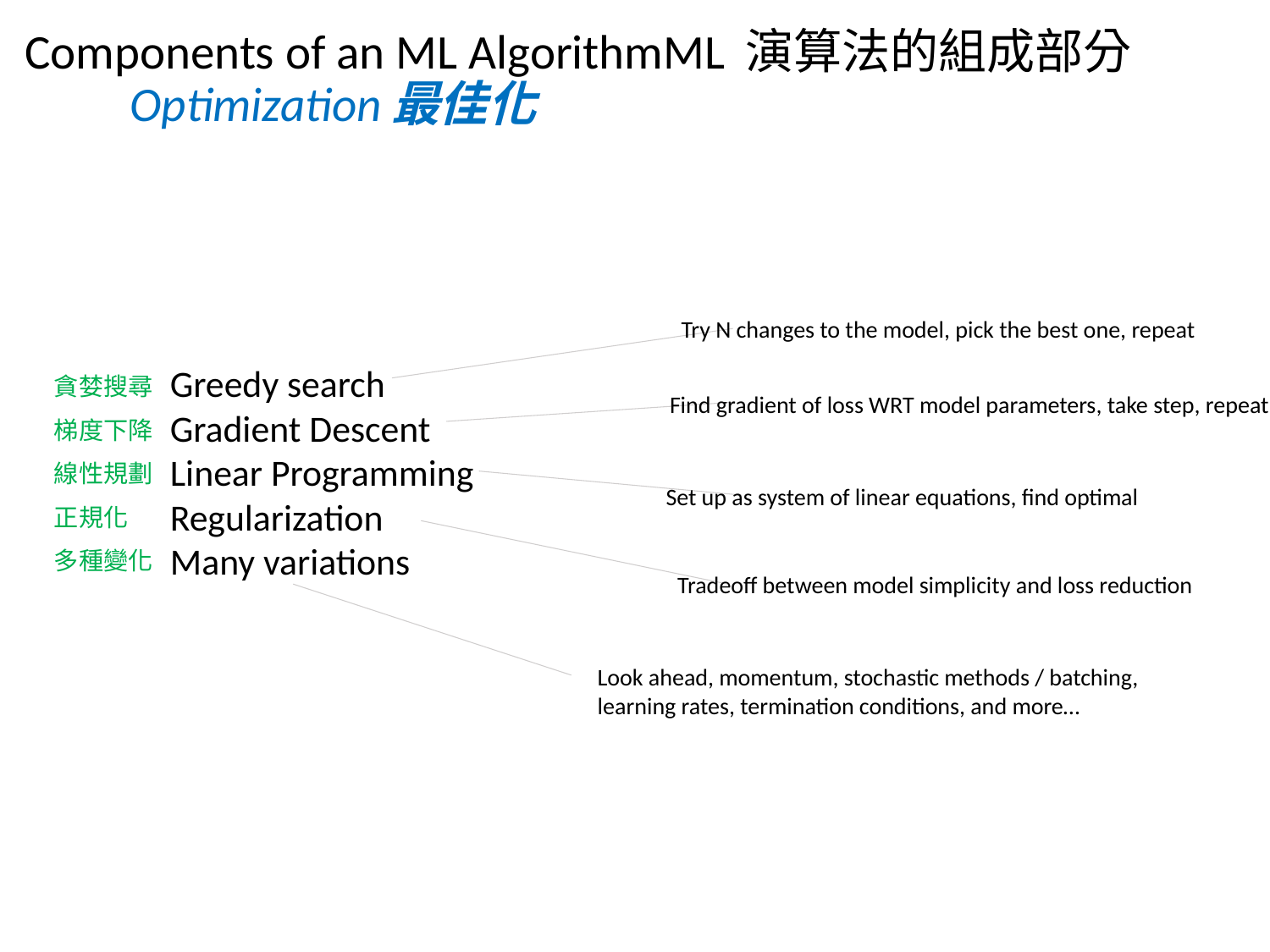

# Components of an ML AlgorithmML 演算法的組成部分 Optimization最佳化
Try N changes to the model, pick the best one, repeat
Greedy search
Gradient Descent
Linear Programming
Regularization
Many variations
貪婪搜尋
梯度下降
線性規劃
正規化
多種變化
Find gradient of loss WRT model parameters, take step, repeat
Set up as system of linear equations, find optimal
Tradeoff between model simplicity and loss reduction
Look ahead, momentum, stochastic methods / batching, learning rates, termination conditions, and more…